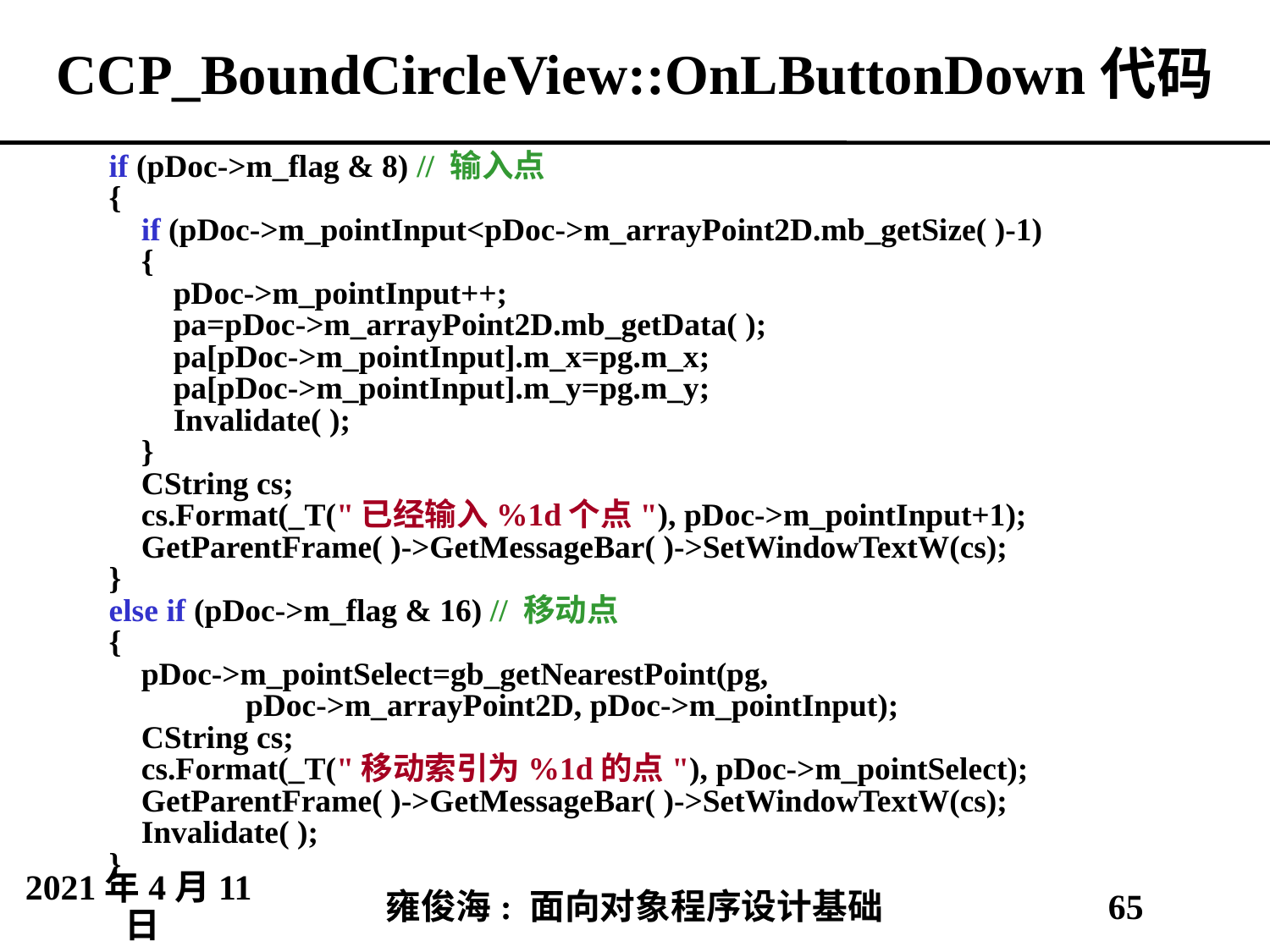

# CCP_BoundCircleView::OnLButtonDown代码

    if (pDoc->m_flag & 8) // 输入点
    {
        if (pDoc->m_pointInput<pDoc->m_arrayPoint2D.mb_getSize( )-1)
        {
            pDoc->m_pointInput++;
            pa=pDoc->m_arrayPoint2D.mb_getData( );
            pa[pDoc->m_pointInput].m_x=pg.m_x;
            pa[pDoc->m_pointInput].m_y=pg.m_y;
            Invalidate( );
        }
        CString cs;
        cs.Format(_T("已经输入%1d个点"), pDoc->m_pointInput+1);
        GetParentFrame( )->GetMessageBar( )->SetWindowTextW(cs);
    }
    else if (pDoc->m_flag & 16) // 移动点
    {
        pDoc->m_pointSelect=gb_getNearestPoint(pg,
                     pDoc->m_arrayPoint2D, pDoc->m_pointInput);
        CString cs;
        cs.Format(_T("移动索引为%1d的点"), pDoc->m_pointSelect);
        GetParentFrame( )->GetMessageBar( )->SetWindowTextW(cs);
        Invalidate( );
    }
2021年4月11日
雍俊海: 面向对象程序设计基础
65